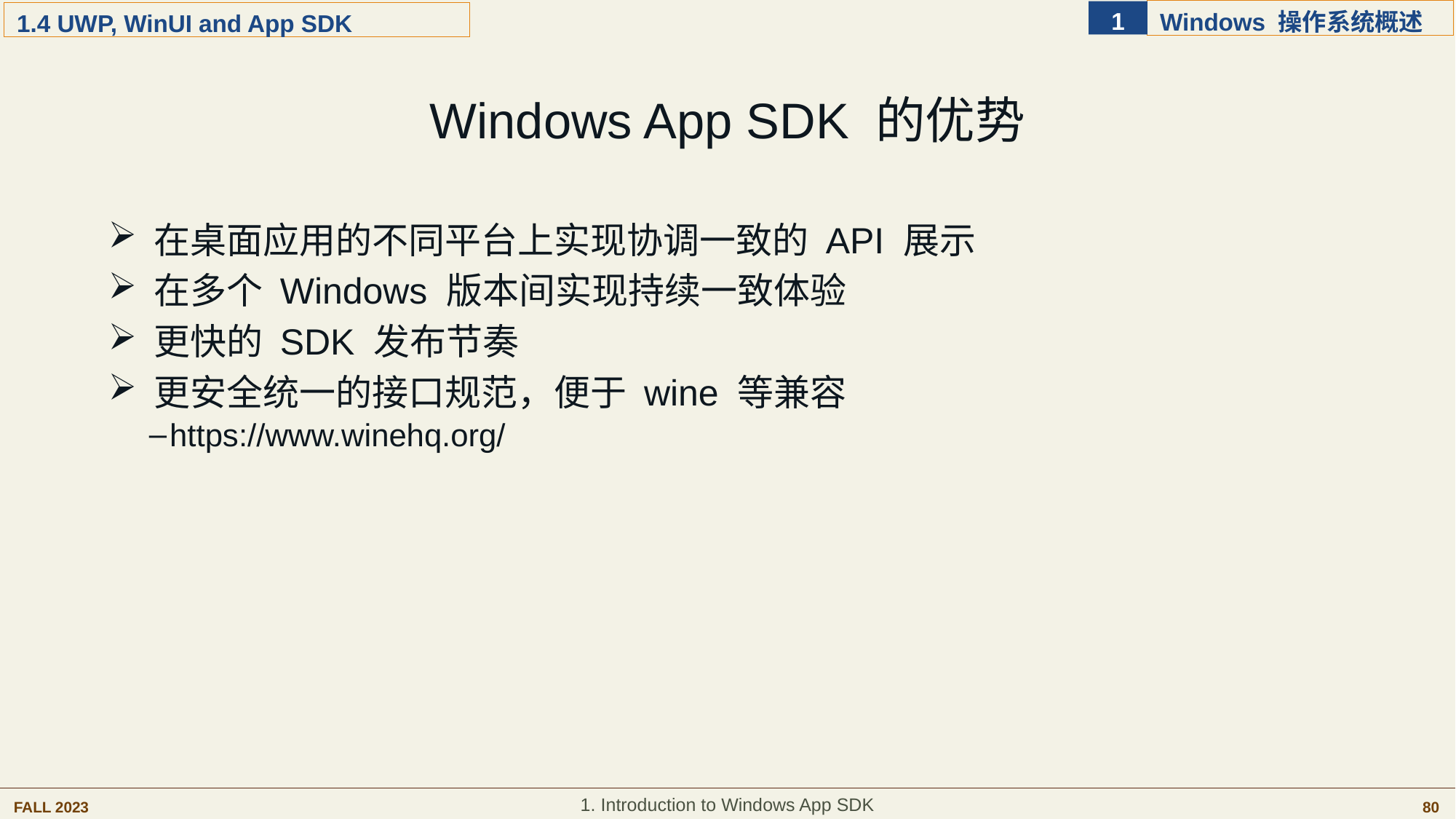

Windows App SDK 的优势
 在桌面应用的不同平台上实现协调一致的 API 展示
 在多个 Windows 版本间实现持续一致体验
 更快的 SDK 发布节奏
 更安全统一的接口规范，便于 wine 等兼容
https://www.winehq.org/
1. Introduction to Windows App SDK